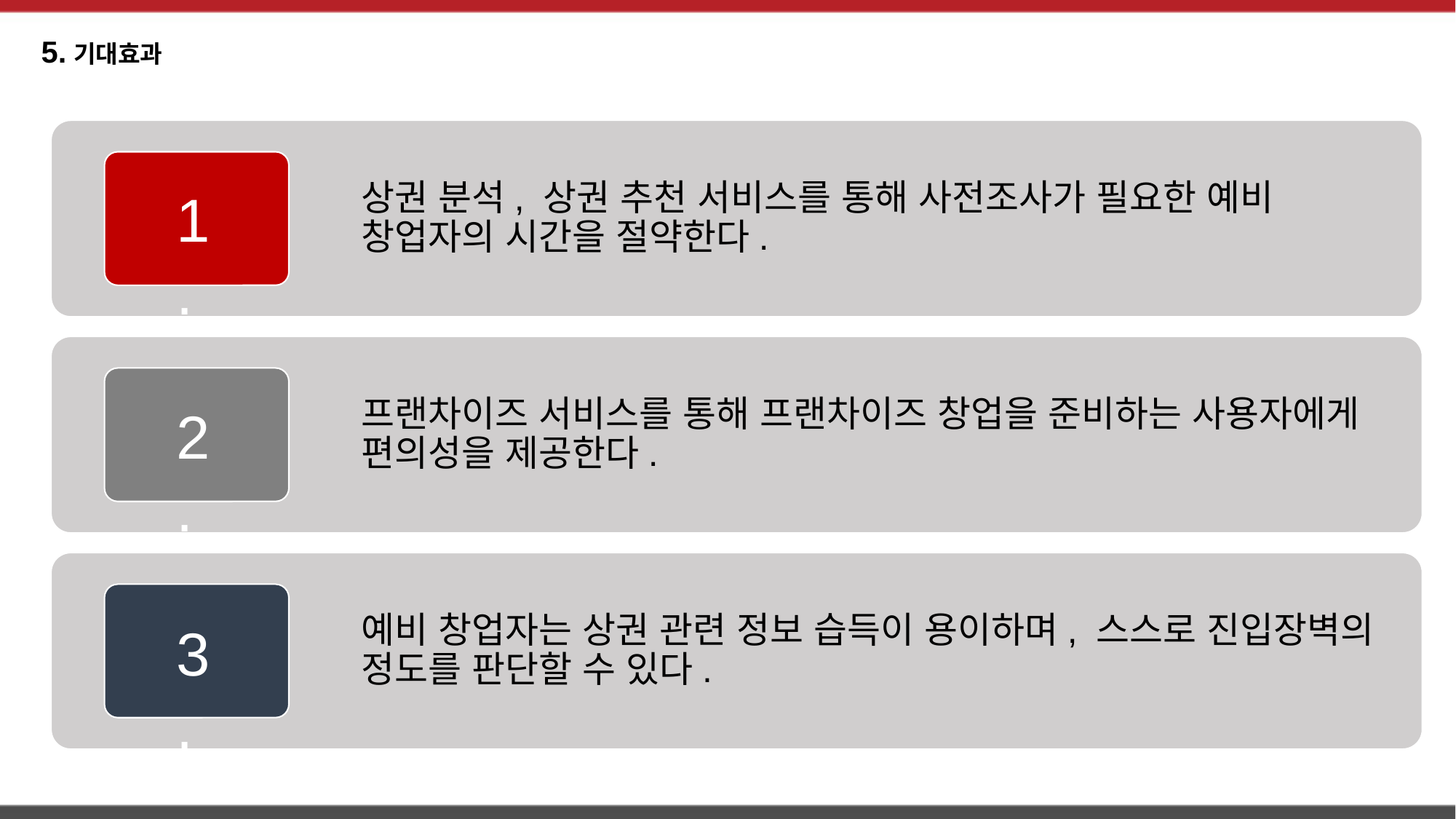

5.기대효과
상권 분석, 상권 추천 서비스를 통해 사전조사가 필요한 예비 창업자의 시간을 절약한다.
프랜차이즈 서비스를 통해 프랜차이즈 창업을 준비하는 사용자에게 편의성을 제공한다.
예비 창업자는 상권 관련 정보 습득이 용이하며, 스스로 진입장벽의 정도를 판단할 수 있다.
1.
2.
3.